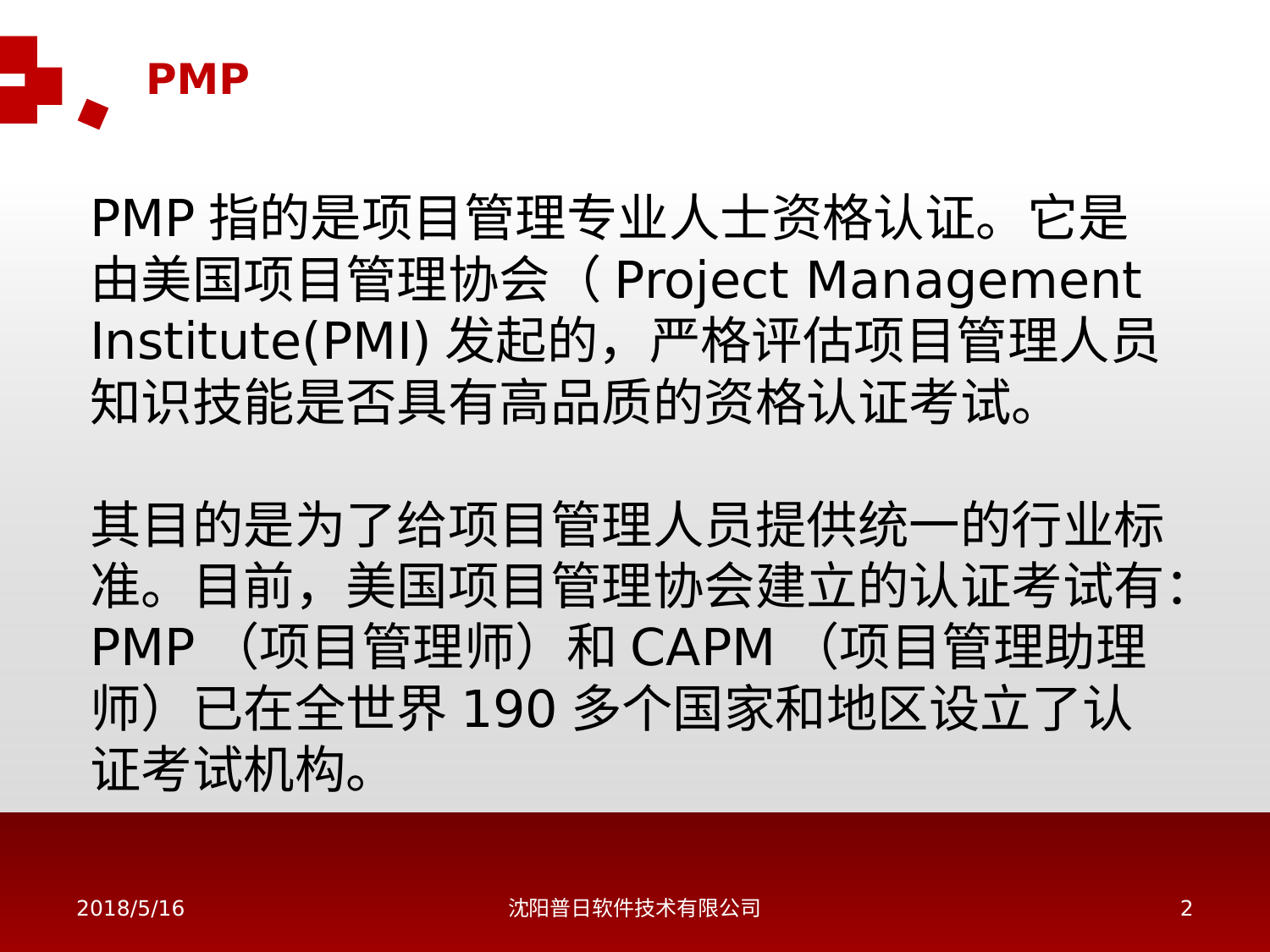

PMP
PMP指的是项目管理专业人士资格认证。它是由美国项目管理协会（Project Management Institute(PMI)发起的，严格评估项目管理人员知识技能是否具有高品质的资格认证考试。

其目的是为了给项目管理人员提供统一的行业标准。目前，美国项目管理协会建立的认证考试有：PMP（项目管理师）和CAPM（项目管理助理师）已在全世界190多个国家和地区设立了认证考试机构。
2018/5/16
沈阳普日软件技术有限公司
2